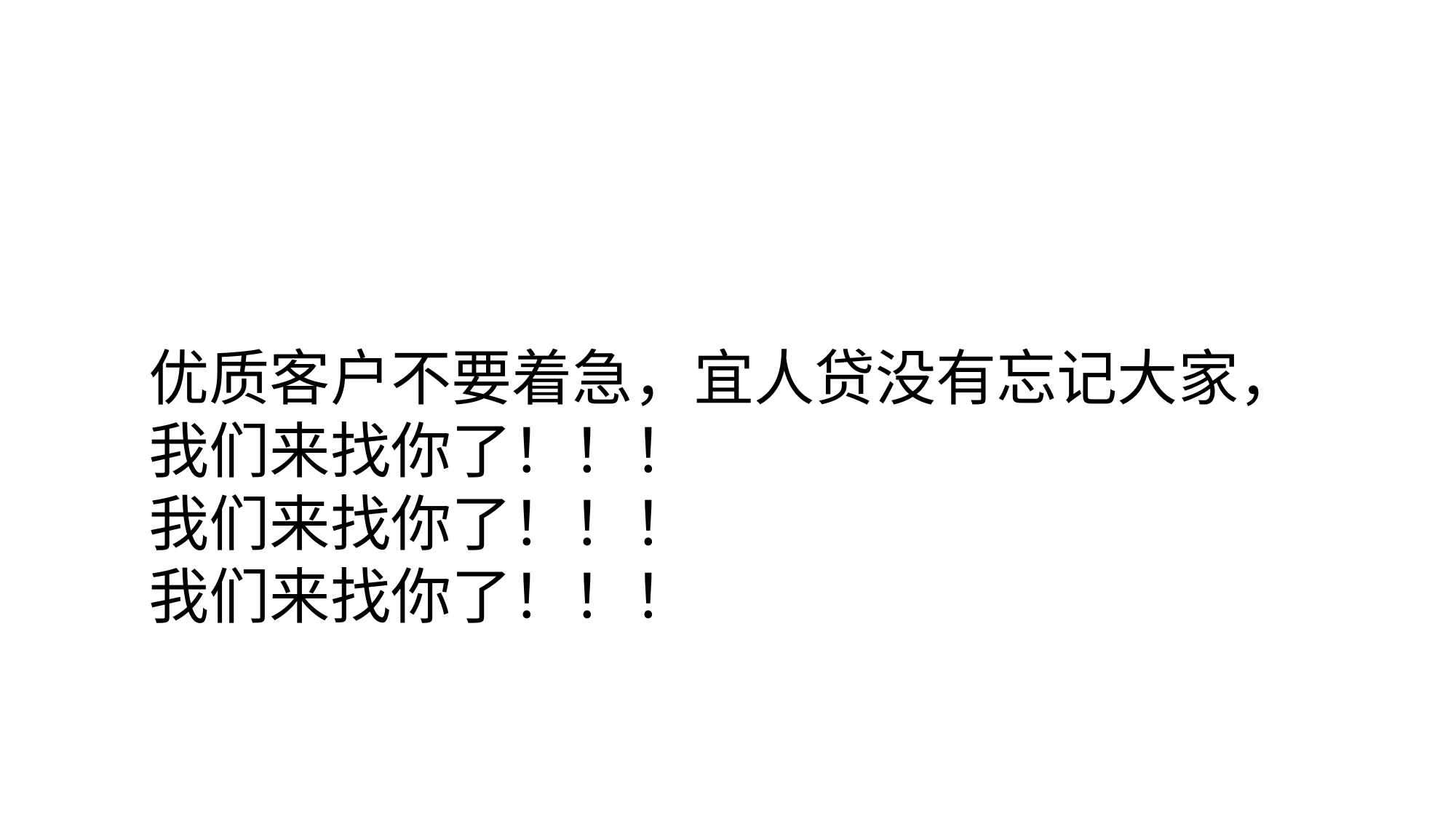

优质客户不要着急，宜人贷没有忘记大家，
我们来找你了！！！
我们来找你了！！！
我们来找你了！！！